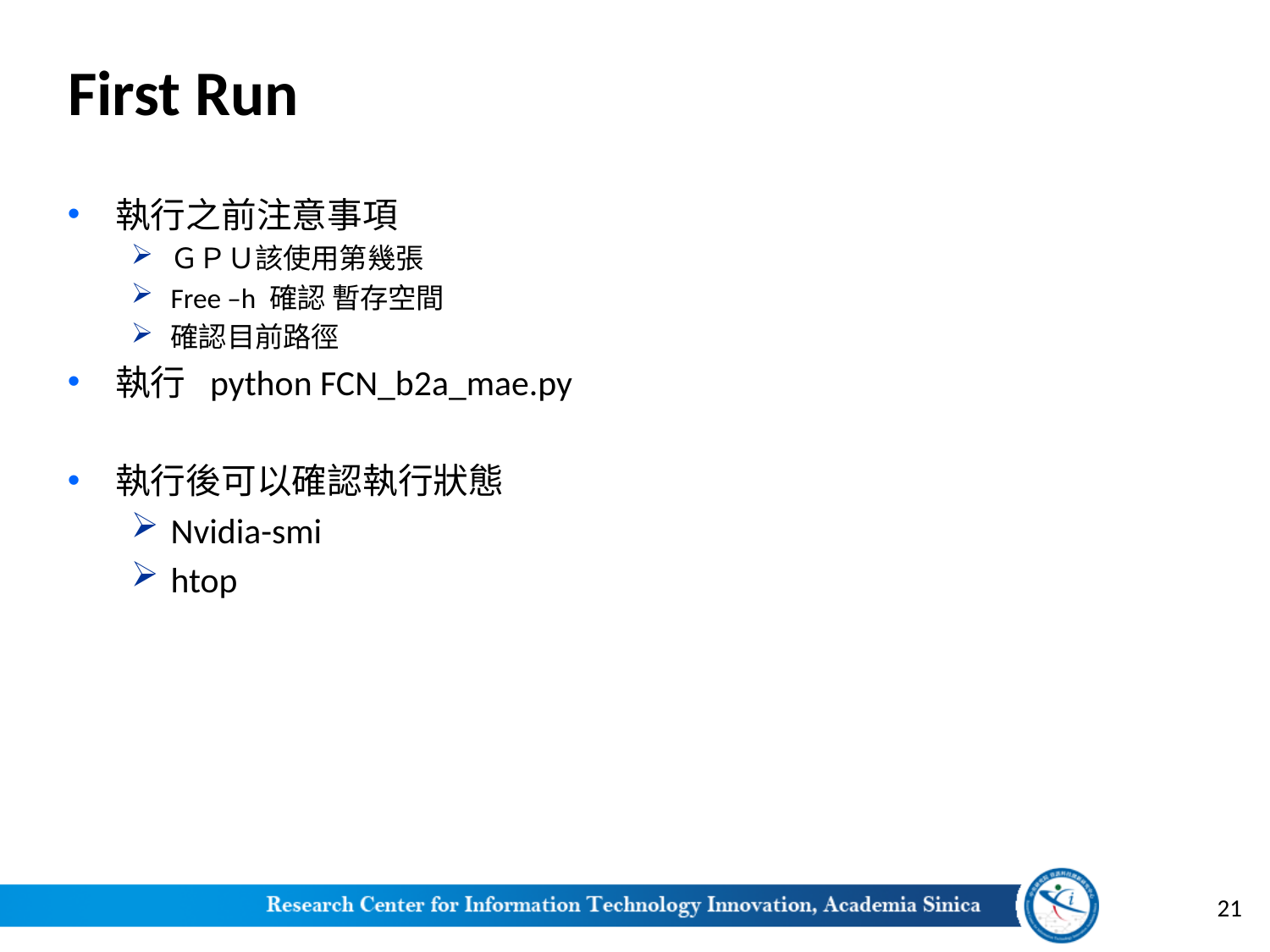

# First Run
執行之前注意事項
ＧＰＵ該使用第幾張
Free –h 確認 暫存空間
確認目前路徑
執行  python FCN_b2a_mae.py

執行後可以確認執行狀態
Nvidia-smi
htop

離開 :q or :q!
寫入並離開  :wq  or  :wq!

21